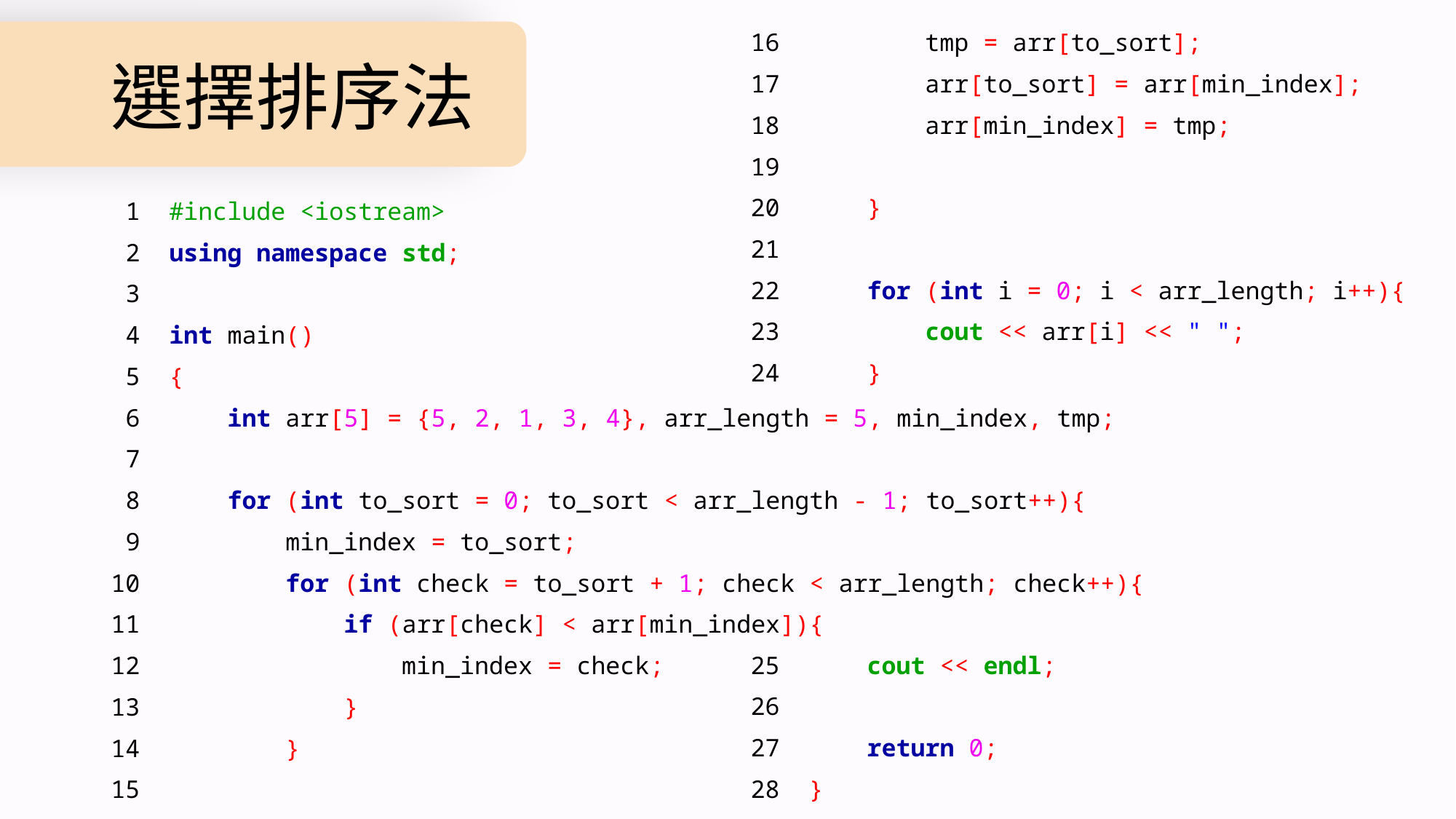

16          tmp = arr[to_sort];
17          arr[to_sort] = arr[min_index];
18          arr[min_index] = tmp;
19
20      }
21
22      for (int i = 0; i < arr_length; i++){
23          cout << arr[i] << " ";
24      }

# 選擇排序法
 1  #include <iostream>
 2  using namespace std;
 3
 4  int main()
 5  {
 6      int arr[5] = {5, 2, 1, 3, 4}, arr_length = 5, min_index, tmp;
 7
 8      for (int to_sort = 0; to_sort < arr_length - 1; to_sort++){
 9          min_index = to_sort;
10          for (int check = to_sort + 1; check < arr_length; check++){
11              if (arr[check] < arr[min_index]){
12                  min_index = check;
13              }
14          }
15
25      cout << endl;
26
27      return 0;
28  }